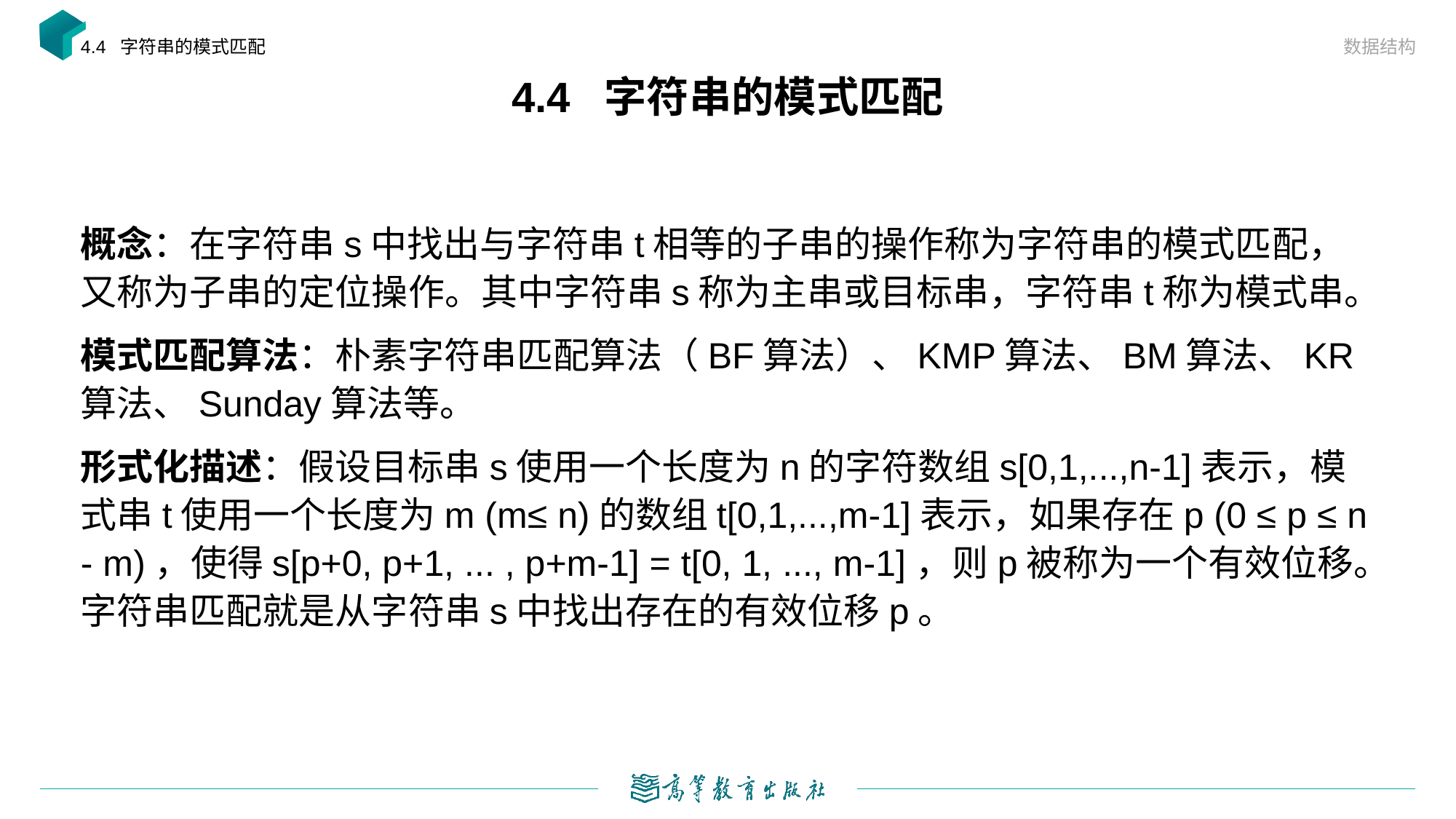

数据结构
4.4  字符串的模式匹配
# 4.4  字符串的模式匹配

概念：在字符串s中找出与字符串t相等的子串的操作称为字符串的模式匹配，又称为子串的定位操作。其中字符串s称为主串或目标串，字符串t称为模式串。
模式匹配算法：朴素字符串匹配算法（BF算法）、KMP算法、BM算法、KR算法、Sunday算法等。
形式化描述：假设目标串s使用一个长度为n的字符数组s[0,1,...,n-1]表示，模式串t使用一个长度为m (m≤ n)的数组t[0,1,...,m-1]表示，如果存在p (0 ≤ p ≤ n - m)，使得s[p+0, p+1, ... , p+m-1] = t[0, 1, ..., m-1]，则p被称为一个有效位移。字符串匹配就是从字符串s中找出存在的有效位移p。